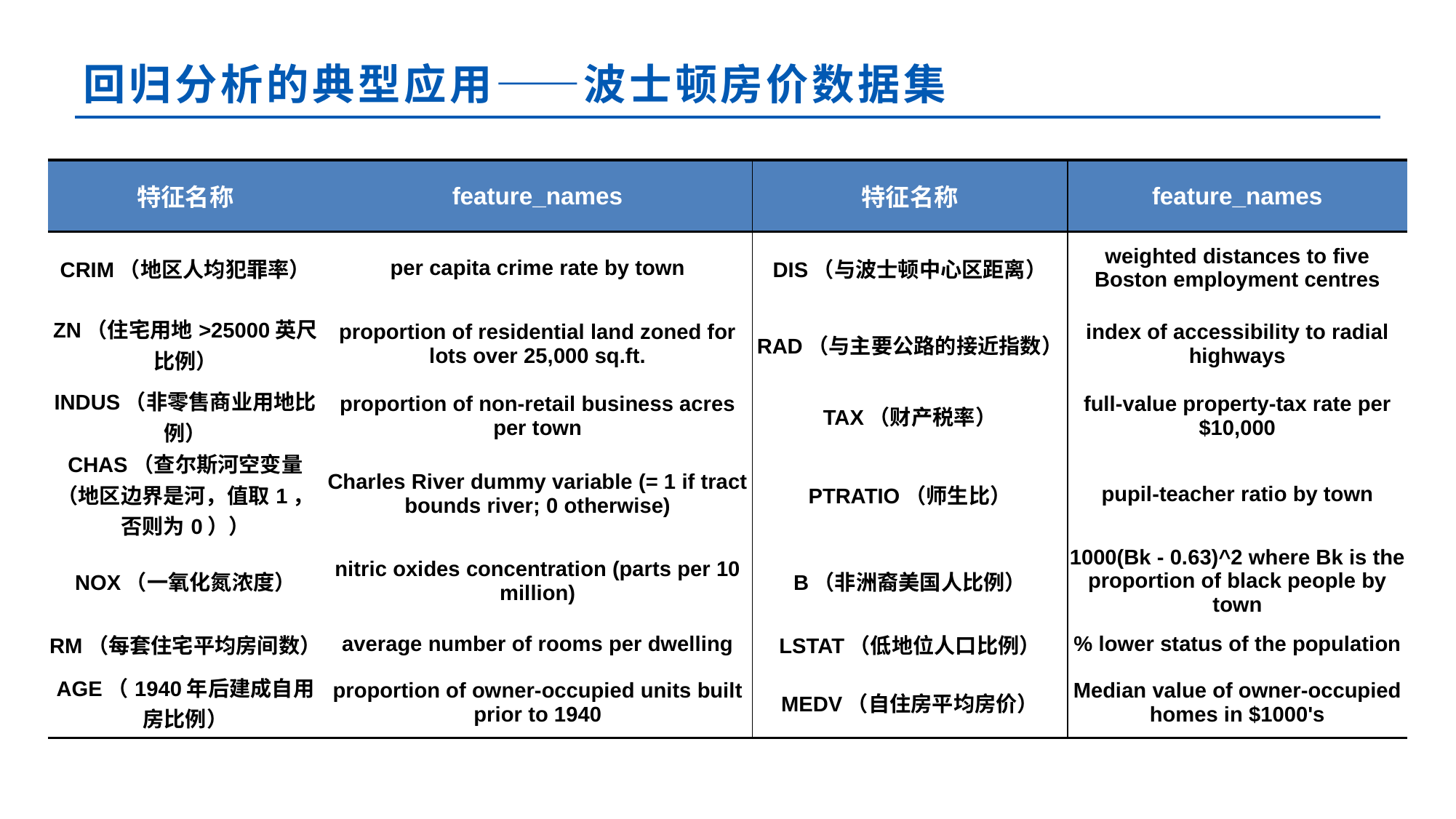

# 回归分析的典型应用——波士顿房价数据集
| 特征名称 | feature\_names | 特征名称 | feature\_names |
| --- | --- | --- | --- |
| CRIM（地区人均犯罪率） | per capita crime rate by town | DIS（与波士顿中心区距离） | weighted distances to five Boston employment centres |
| ZN（住宅用地>25000英尺比例） | proportion of residential land zoned for lots over 25,000 sq.ft. | RAD（与主要公路的接近指数） | index of accessibility to radial highways |
| INDUS（非零售商业用地比例） | proportion of non-retail business acres per town | TAX（财产税率） | full-value property-tax rate per $10,000 |
| CHAS（查尔斯河空变量（地区边界是河，值取1，否则为0）） | Charles River dummy variable (= 1 if tract bounds river; 0 otherwise) | PTRATIO（师生比） | pupil-teacher ratio by town |
| NOX（一氧化氮浓度） | nitric oxides concentration (parts per 10 million) | B（非洲裔美国人比例） | 1000(Bk - 0.63)^2 where Bk is the proportion of black people by town |
| RM（每套住宅平均房间数） | average number of rooms per dwelling | LSTAT（低地位人口比例） | % lower status of the population |
| AGE（1940年后建成自用房比例） | proportion of owner-occupied units built prior to 1940 | MEDV（自住房平均房价） | Median value of owner-occupied homes in $1000's |
14